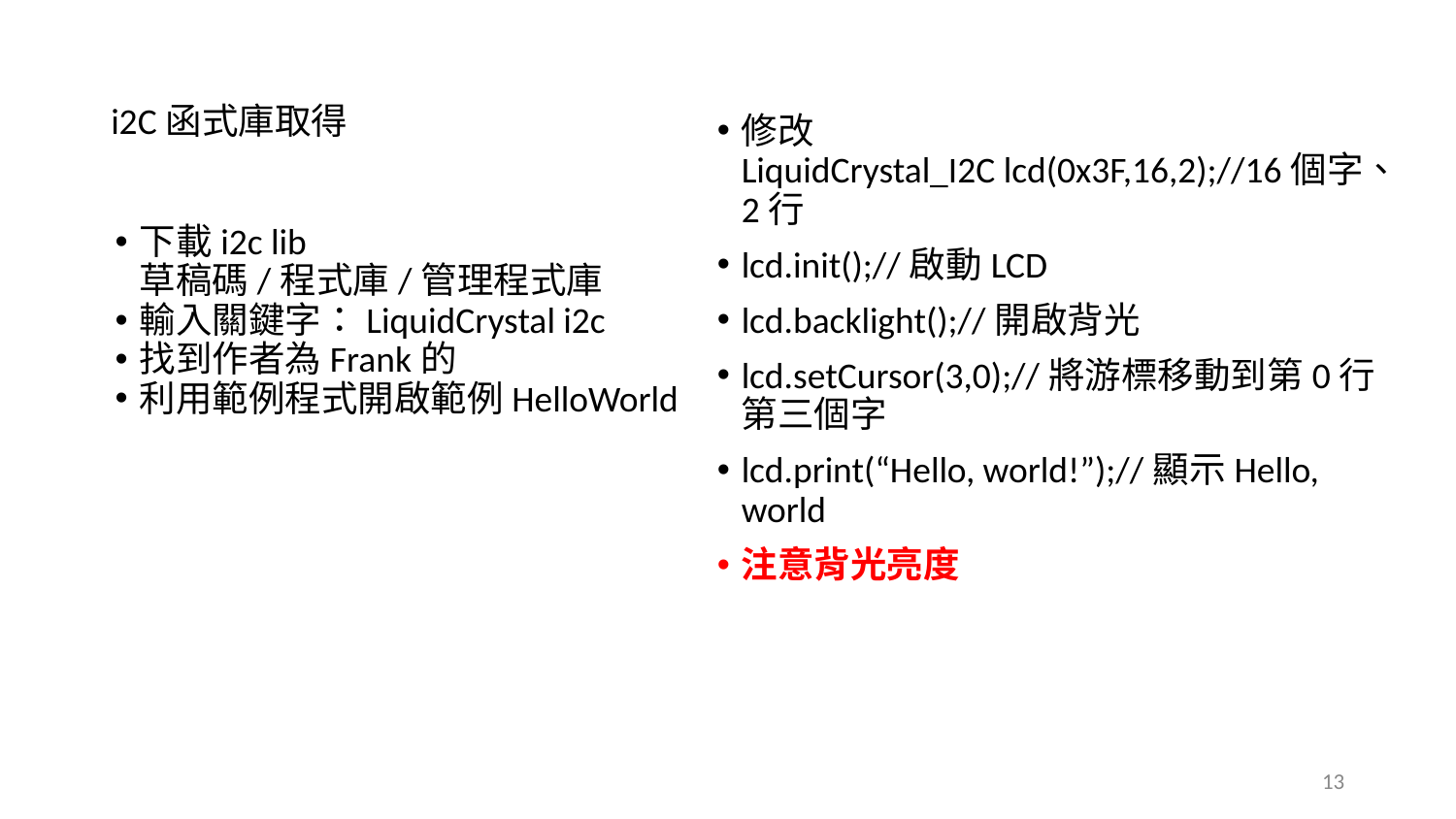

# i2C函式庫取得
修改
LiquidCrystal_I2C lcd(0x3F,16,2);//16個字、2行
lcd.init();//啟動LCD
lcd.backlight();//開啟背光
lcd.setCursor(3,0);//將游標移動到第0行第三個字
lcd.print(“Hello, world!”);//顯示Hello, world
注意背光亮度

下載i2c lib
草稿碼/程式庫/管理程式庫
輸入關鍵字：LiquidCrystal i2c
找到作者為Frank的
利用範例程式開啟範例HelloWorld

13